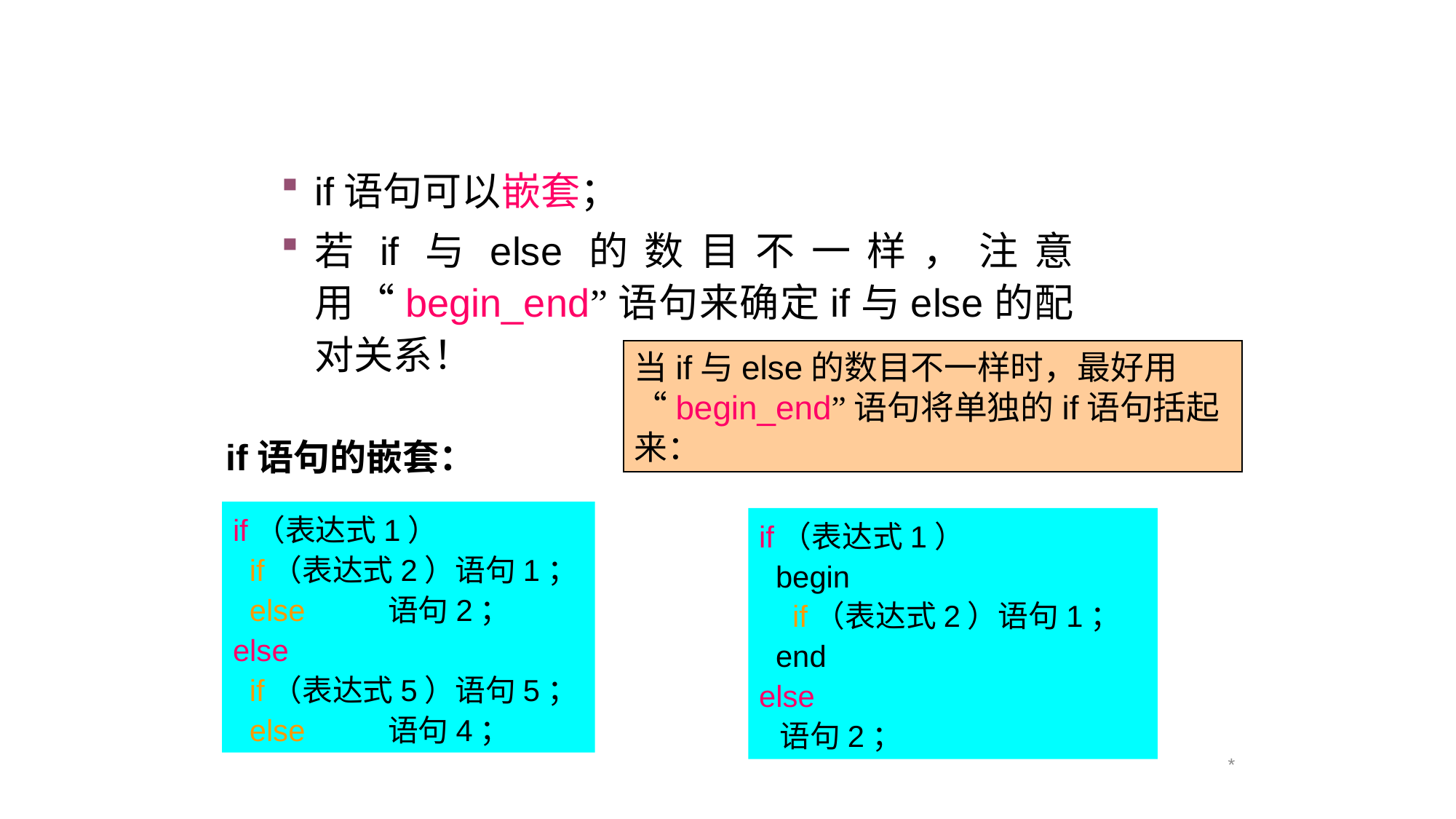

if语句可以嵌套；
若if与else的数目不一样，注意用“begin_end”语句来确定if与else的配对关系！
当if与else的数目不一样时，最好用“begin_end”语句将单独的if语句括起来：
if语句的嵌套：
if（表达式1）
  if（表达式2）语句1；
  else         语句2；
else
  if（表达式5）语句5；
  else         语句4；
if（表达式1）
  begin
    if（表达式2）语句1；
  end
else
  语句2；
*